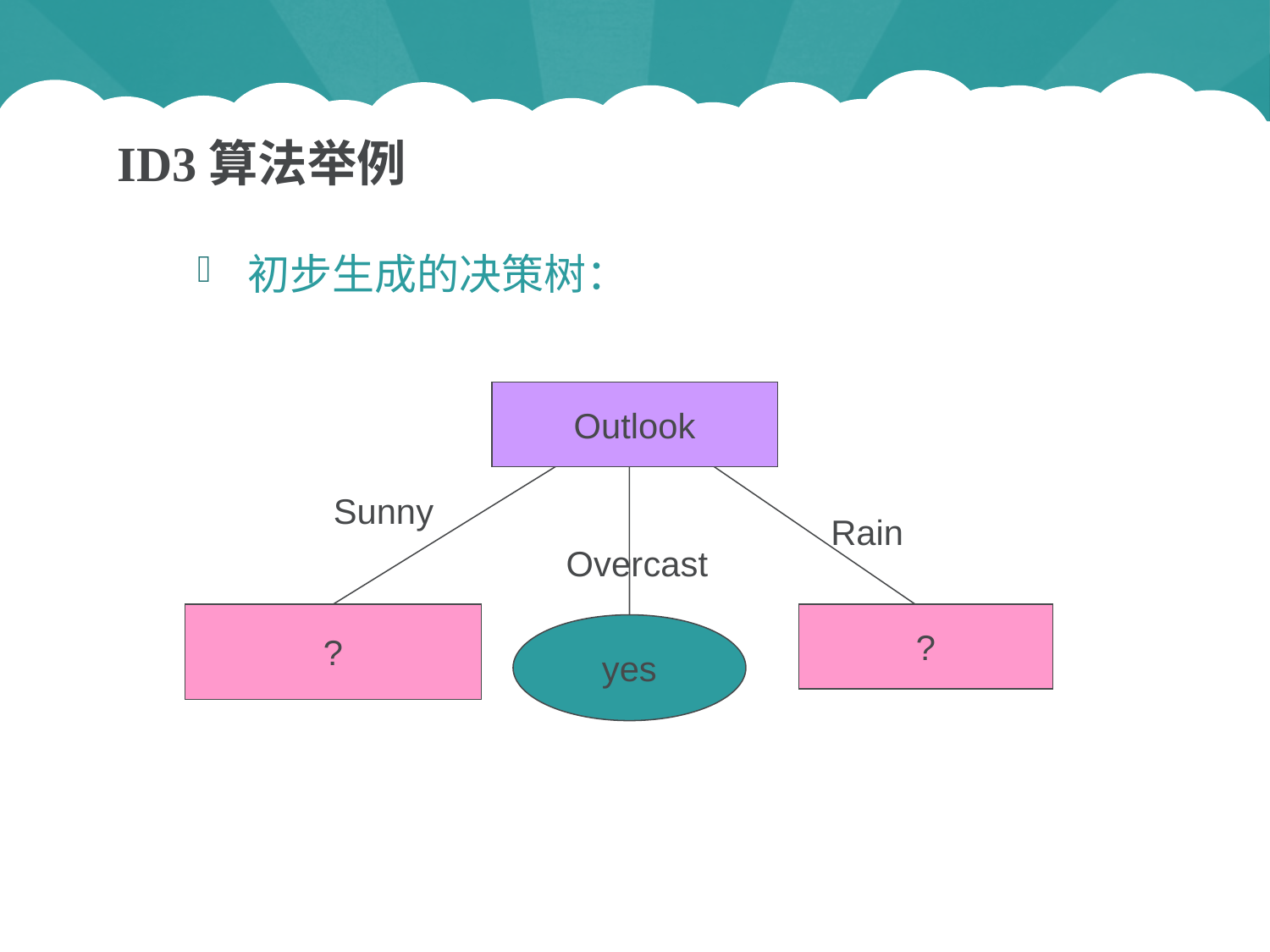

ID3算法举例
初步生成的决策树：
Outlook

Sunny
Rain
Overcast
?
?
yes